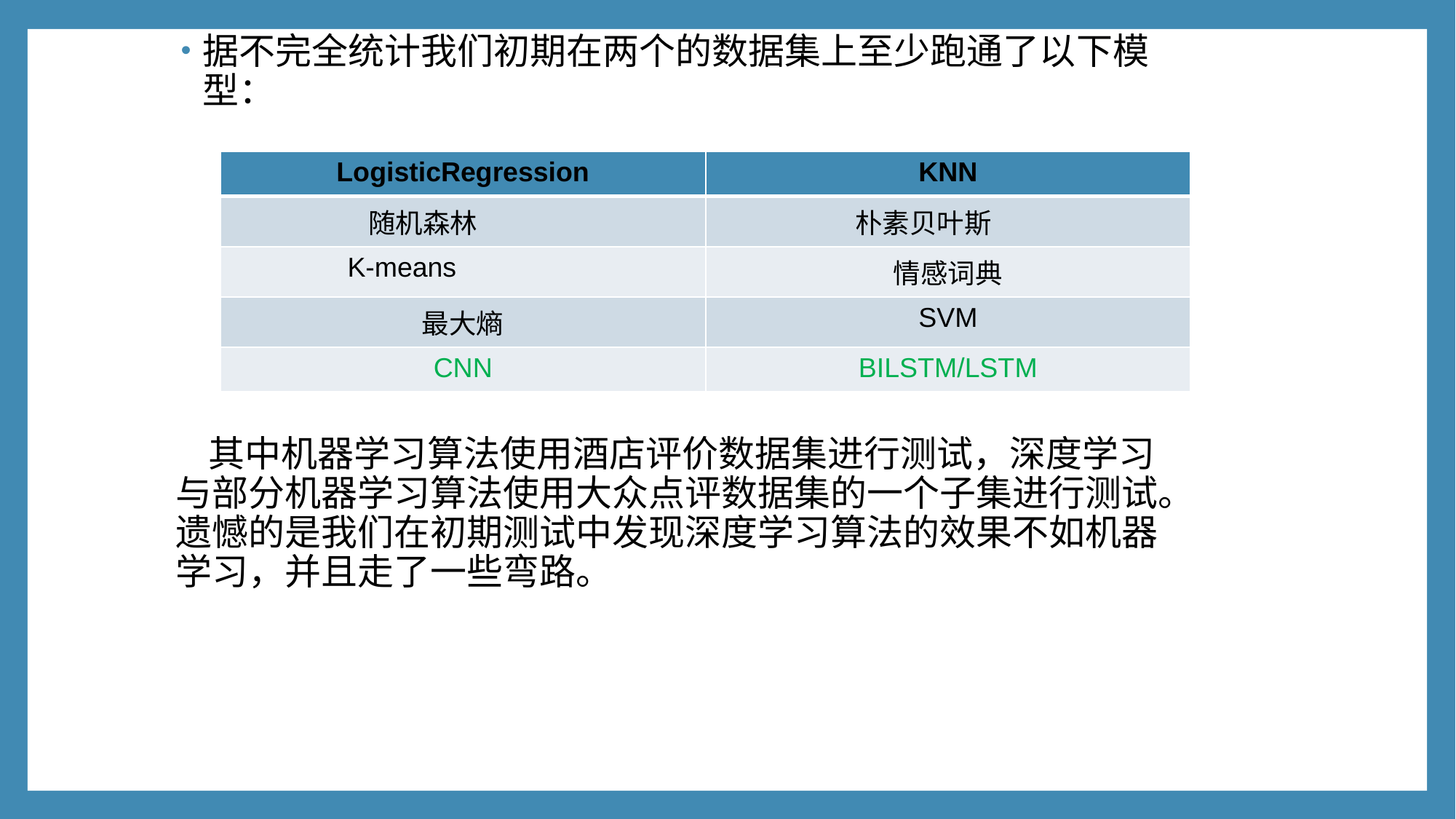

据不完全统计我们初期在两个的数据集上至少跑通了以下模型：

   其中机器学习算法使用酒店评价数据集进行测试，深度学习与部分机器学习算法使用大众点评数据集的一个子集进行测试。遗憾的是我们在初期测试中发现深度学习算法的效果不如机器学习，并且走了一些弯路。

| LogisticRegression | KNN |
| --- | --- |
| 随机森林 | 朴素贝叶斯 |
| K-means | 情感词典 |
| 最大熵 | SVM |
| CNN | BILSTM/LSTM |